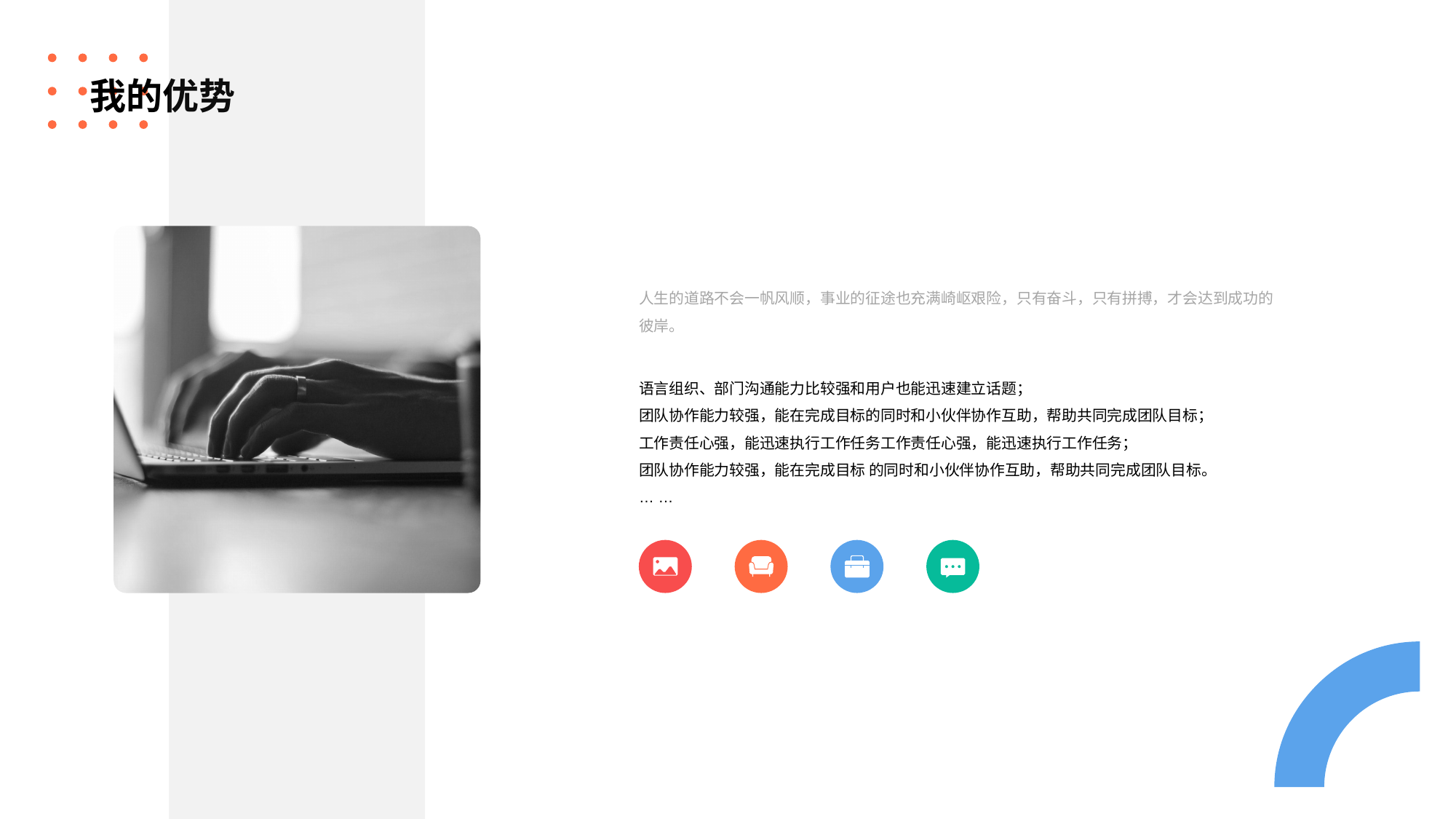

# 我的优势

人生的道路不会一帆风顺，事业的征途也充满崎岖艰险，只有奋斗，只有拼搏，才会达到成功的彼岸。
语言组织、部门沟通能力比较强和用户也能迅速建立话题；
团队协作能力较强，能在完成目标的同时和小伙伴协作互助，帮助共同完成团队目标；
工作责任心强，能迅速执行工作任务工作责任心强，能迅速执行工作任务；
团队协作能力较强，能在完成目标 的同时和小伙伴协作互助，帮助共同完成团队目标。
… …